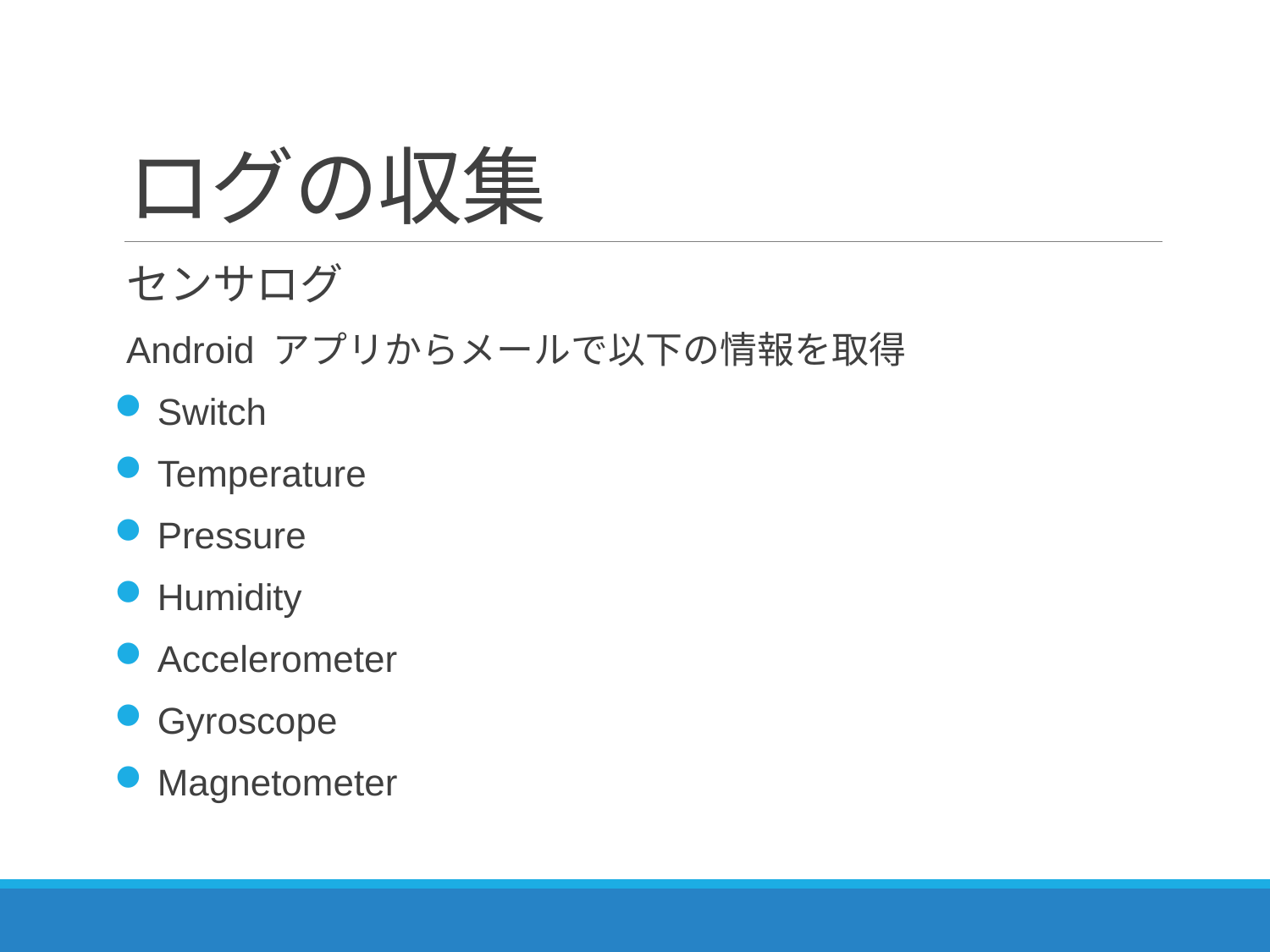

# ログの収集
センサログ
Android アプリからメールで以下の情報を取得
 Switch
 Temperature
 Pressure
 Humidity
 Accelerometer
 Gyroscope
 Magnetometer